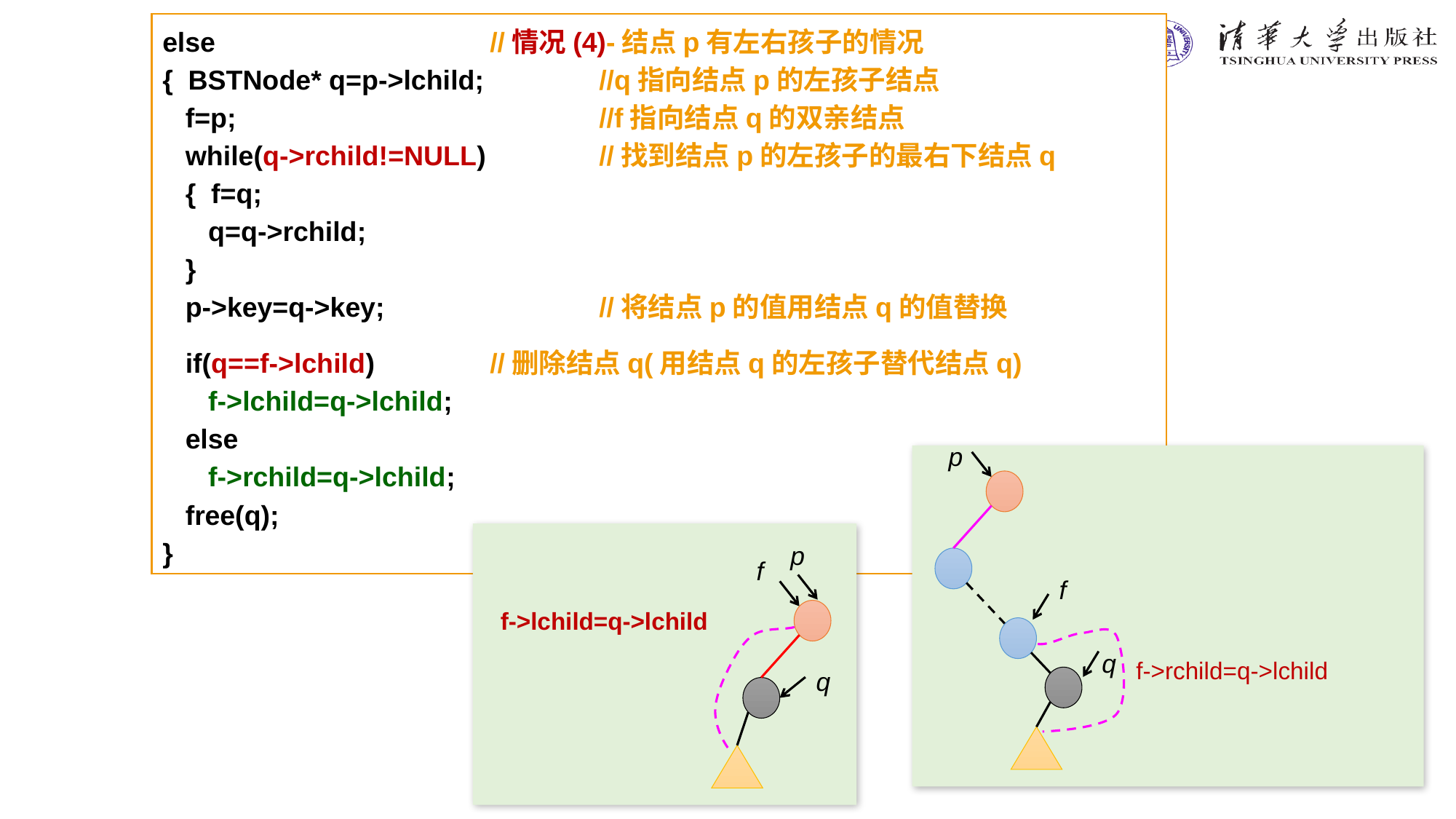

else                        	//情况(4)-结点p有左右孩子的情况
{  BSTNode* q=p->lchild; 	//q指向结点p的左孩子结点
   f=p;      			//f指向结点q的双亲结点
   while(q->rchild!=NULL)   	//找到结点p的左孩子的最右下结点q
   {  f=q;
      q=q->rchild;
   }
   p->key=q->key; 		//将结点p的值用结点q的值替换
   if(q==f->lchild)		//删除结点q(用结点q的左孩子替代结点q)
      f->lchild=q->lchild;
   else
      f->rchild=q->lchild;
   free(q);
}
p

f

q
f->rchild=q->lchild

p
f

f->lchild=q->lchild

q